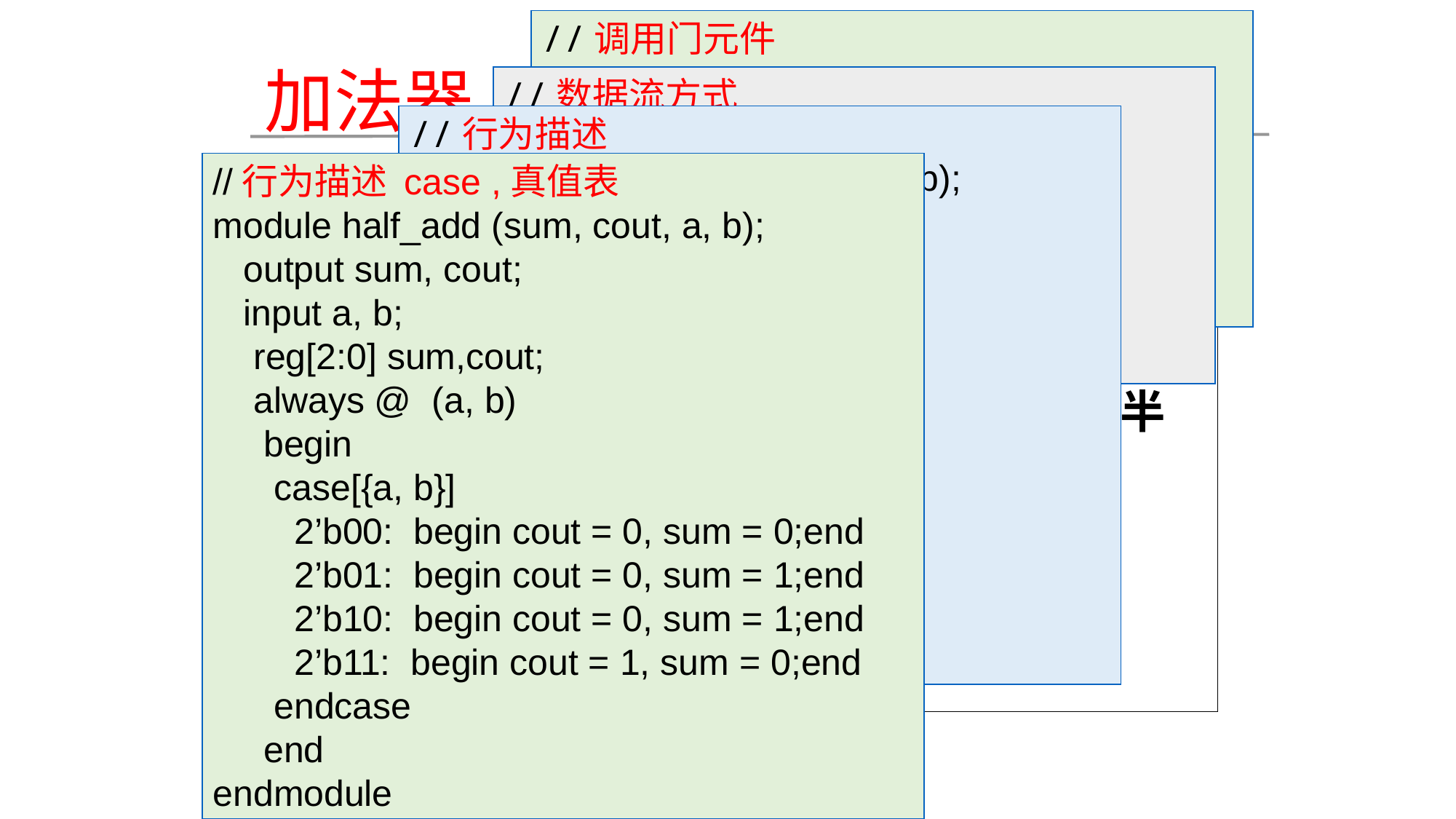

//调用门元件
module half_add (sum, cout, a, b);
   output sum, cout;
   input a, b;
   and (cout, a, b);
   xor  (sum, a, b);
endmodule
加法器
//数据流方式
module half_add (sum, cout, a, b);
   output sum, cout;
   input a, b;
   assign cout = a & b;
   assign sum = a ^ b;
endmodule
//行为描述
module half_add (sum, cout, a, b);
   output sum, cout;
   input a, b;
   reg sum,cout;
  always @  (a, b)
    begin
     sum = a ^ b;
     cout = a & b;
//行为描述（另一种方法）
//   {cout, sum} = a + b;
    end
endmodule

//行为描述 case ,真值表
module half_add (sum, cout, a, b);
   output sum, cout;
   input a, b;
    reg[2:0] sum,cout;
    always @  (a, b)
     begin
      case[{a, b}]
        2’b00:  begin cout = 0, sum = 0;end
        2’b01:  begin cout = 0, sum = 1;end
        2’b10:  begin cout = 0, sum = 1;end
        2’b11:  begin cout = 1, sum = 0;end
      endcase
     end
endmodule
半加器是较为简单的加法器，仅考虑两个需要相加的数字。将两个所输入的二进制数相加时，得到的输出和和进位。半加器只考虑两个加数本身，而没有考虑由低位来的进位，所以叫半   加器。